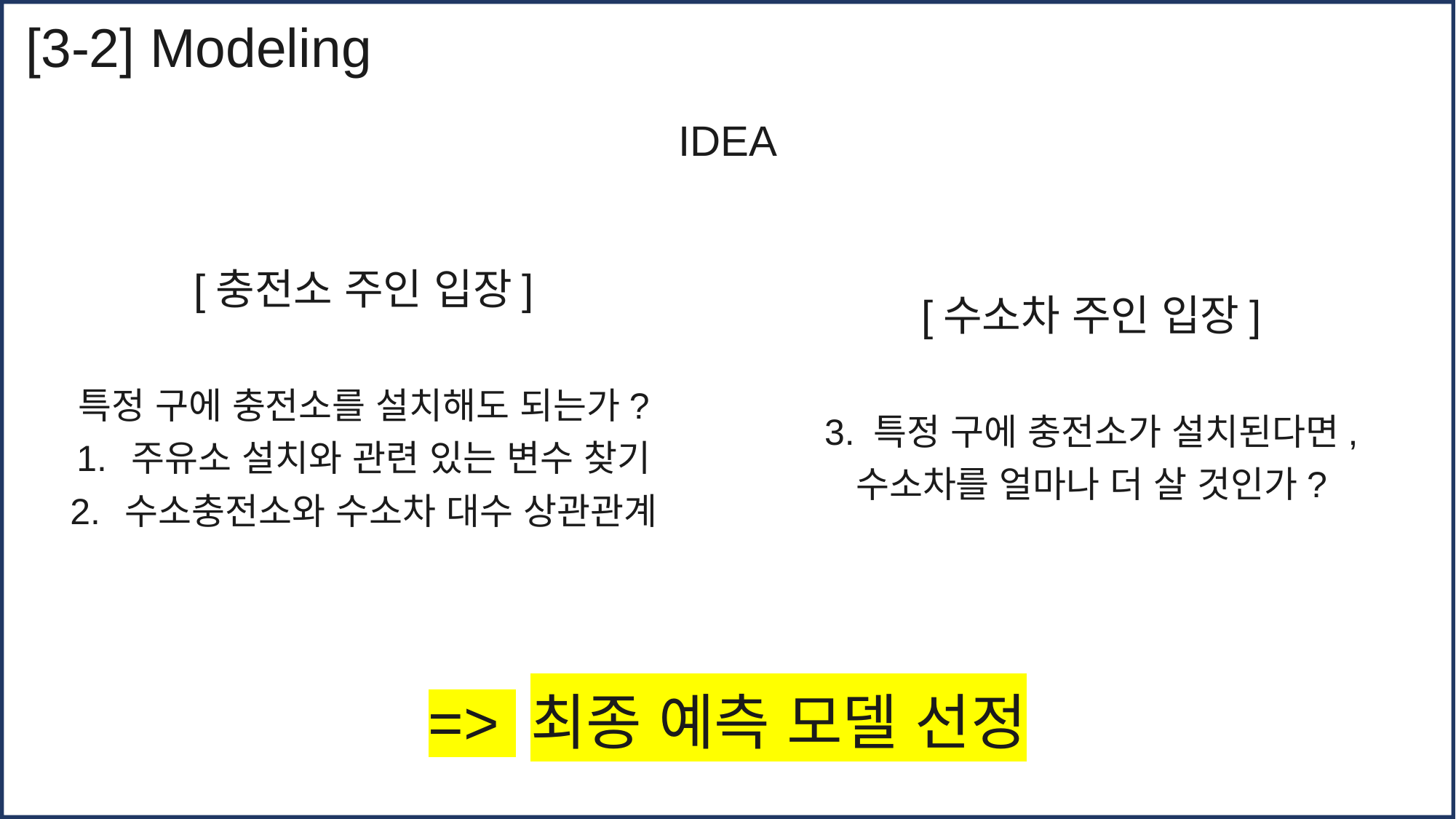

[3-2] Modeling
IDEA
[충전소 주인 입장]

특정 구에 충전소를 설치해도 되는가?
주유소 설치와 관련 있는 변수 찾기
수소충전소와 수소차 대수 상관관계
[수소차 주인 입장]

3. 특정 구에 충전소가 설치된다면,
수소차를 얼마나 더 살 것인가?
=> 최종 예측 모델 선정